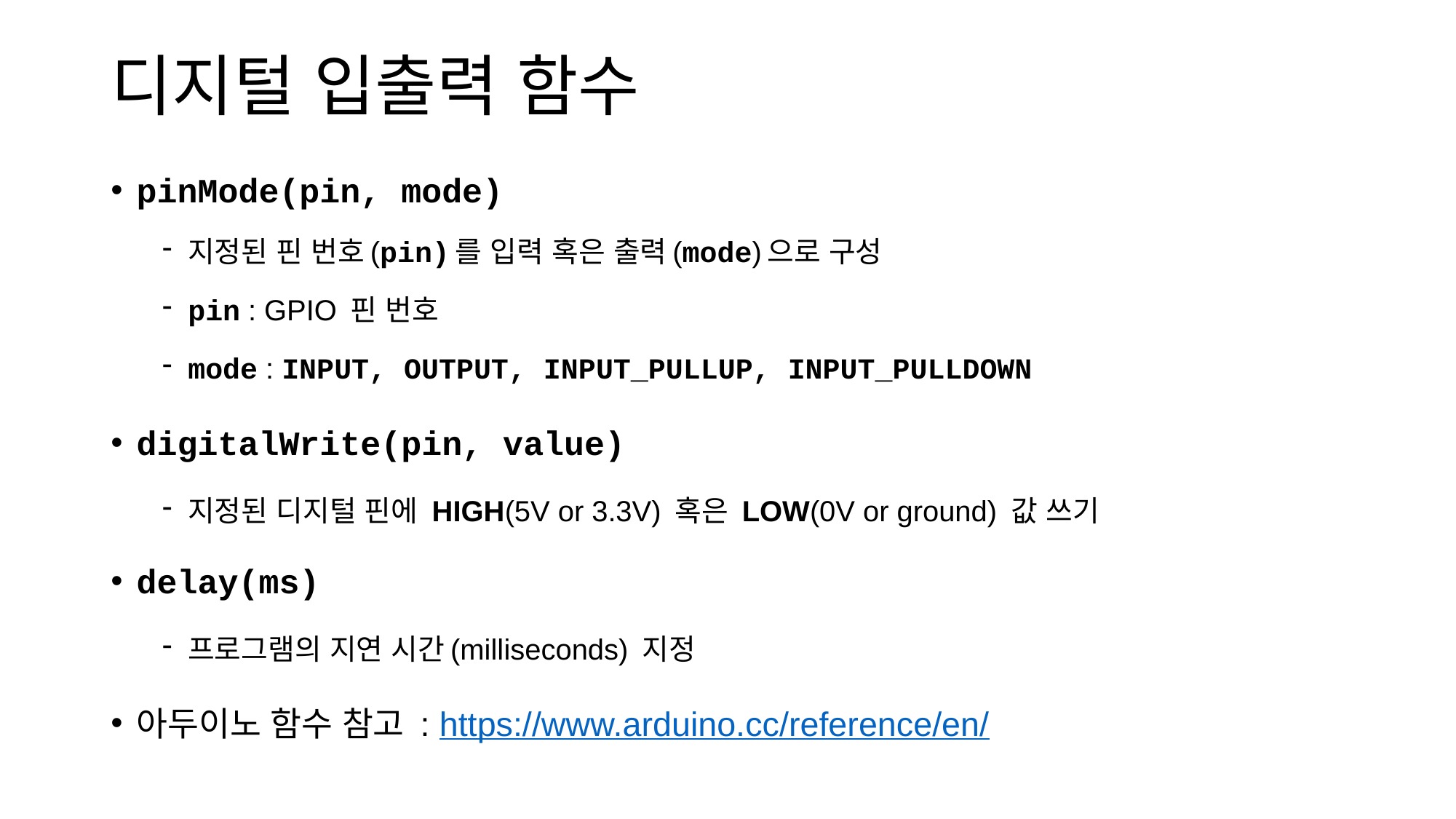

# 디지털 입출력 함수
pinMode(pin, mode)
지정된 핀 번호(pin)를 입력 혹은 출력(mode)으로 구성
pin : GPIO 핀 번호
mode : INPUT, OUTPUT, INPUT_PULLUP, INPUT_PULLDOWN
digitalWrite(pin, value)
지정된 디지털 핀에 HIGH(5V or 3.3V) 혹은 LOW(0V or ground) 값 쓰기
delay(ms)
프로그램의 지연 시간(milliseconds) 지정
아두이노 함수 참고 : https://www.arduino.cc/reference/en/